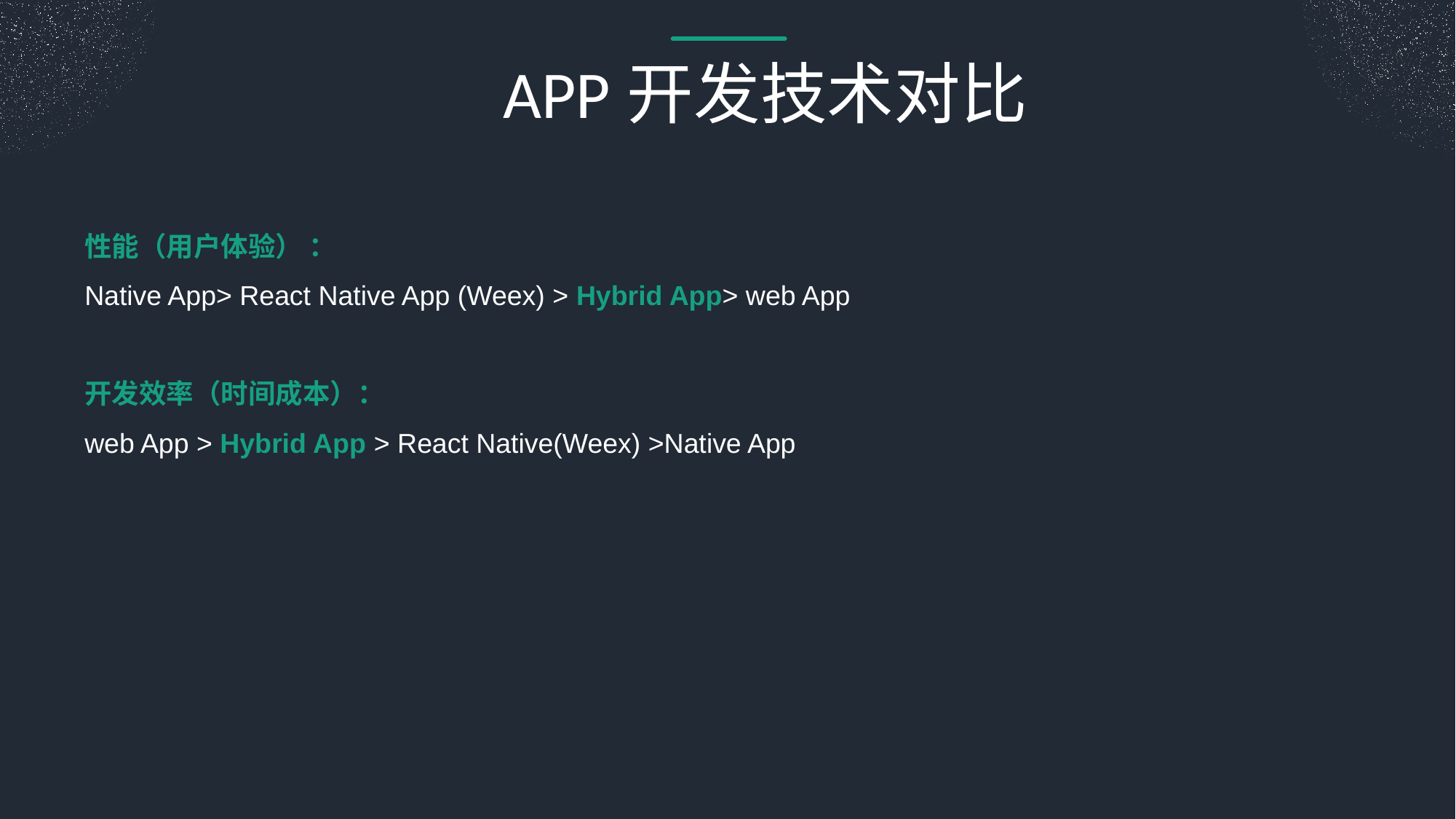

APP开发技术对比

性能（用户体验） ：
Native App> React Native App (Weex) > Hybrid App> web App

开发效率（时间成本）：
web App > Hybrid App > React Native(Weex) >Native App